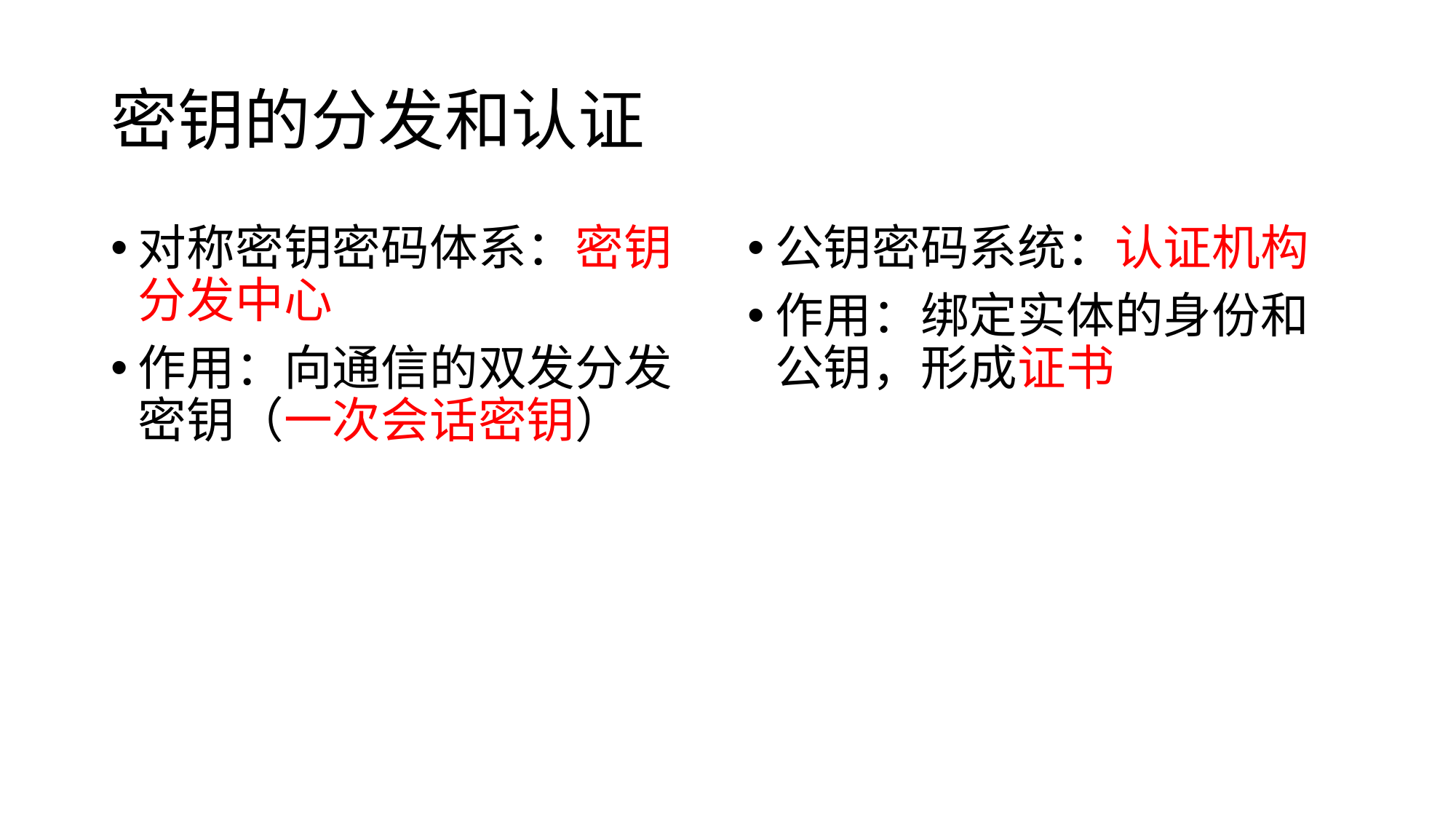

# 密钥的分发和认证
对称密钥密码体系：密钥分发中心
作用：向通信的双发分发密钥（一次会话密钥）

公钥密码系统：认证机构
作用：绑定实体的身份和公钥，形成证书